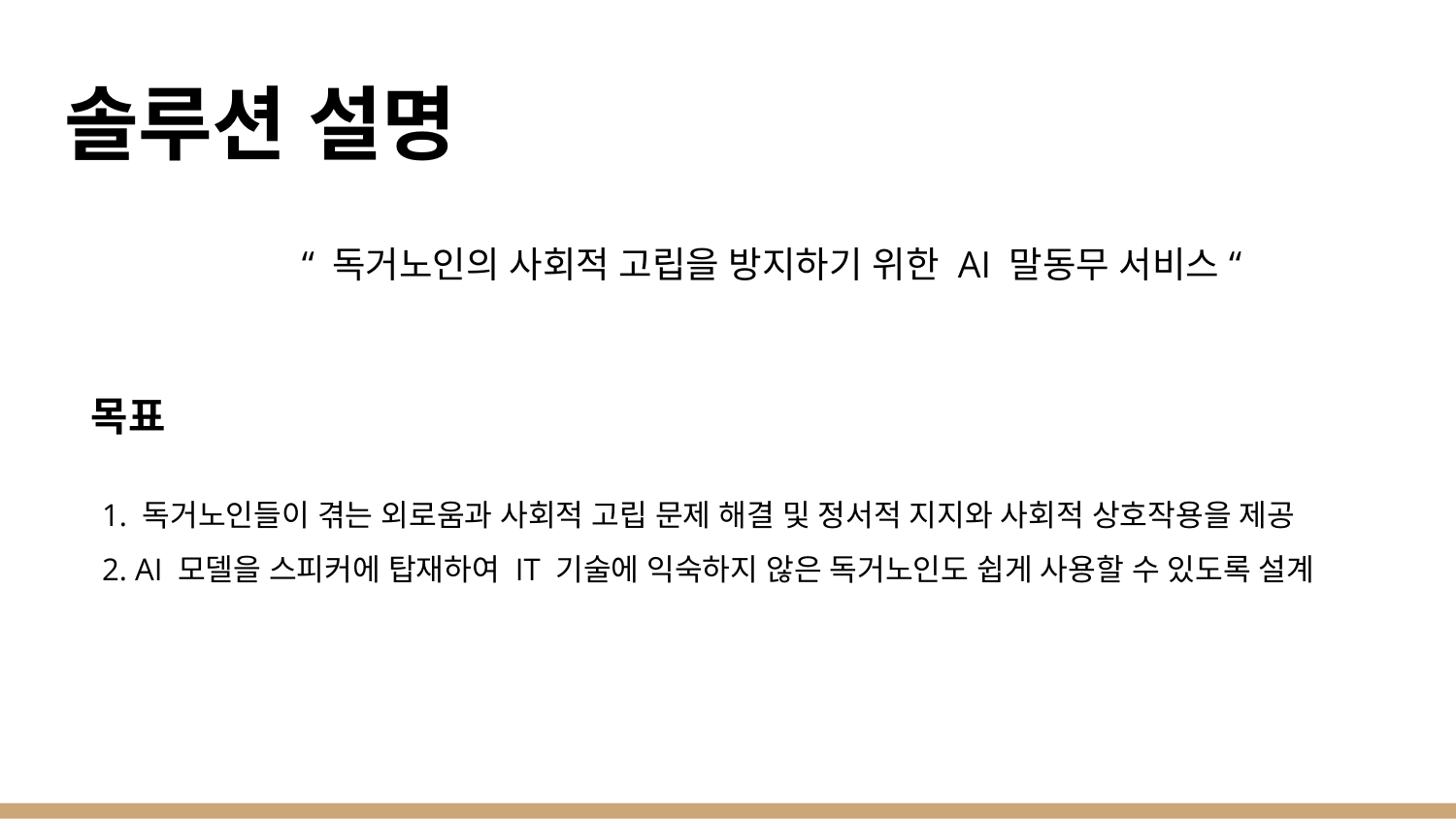

# 솔루션 설명
“ 독거노인의 사회적 고립을 방지하기 위한 AI 말동무 서비스 “
목표
1. 독거노인들이 겪는 외로움과 사회적 고립 문제 해결 및 정서적 지지와 사회적 상호작용을 제공
2. AI 모델을 스피커에 탑재하여 IT 기술에 익숙하지 않은 독거노인도 쉽게 사용할 수 있도록 설계